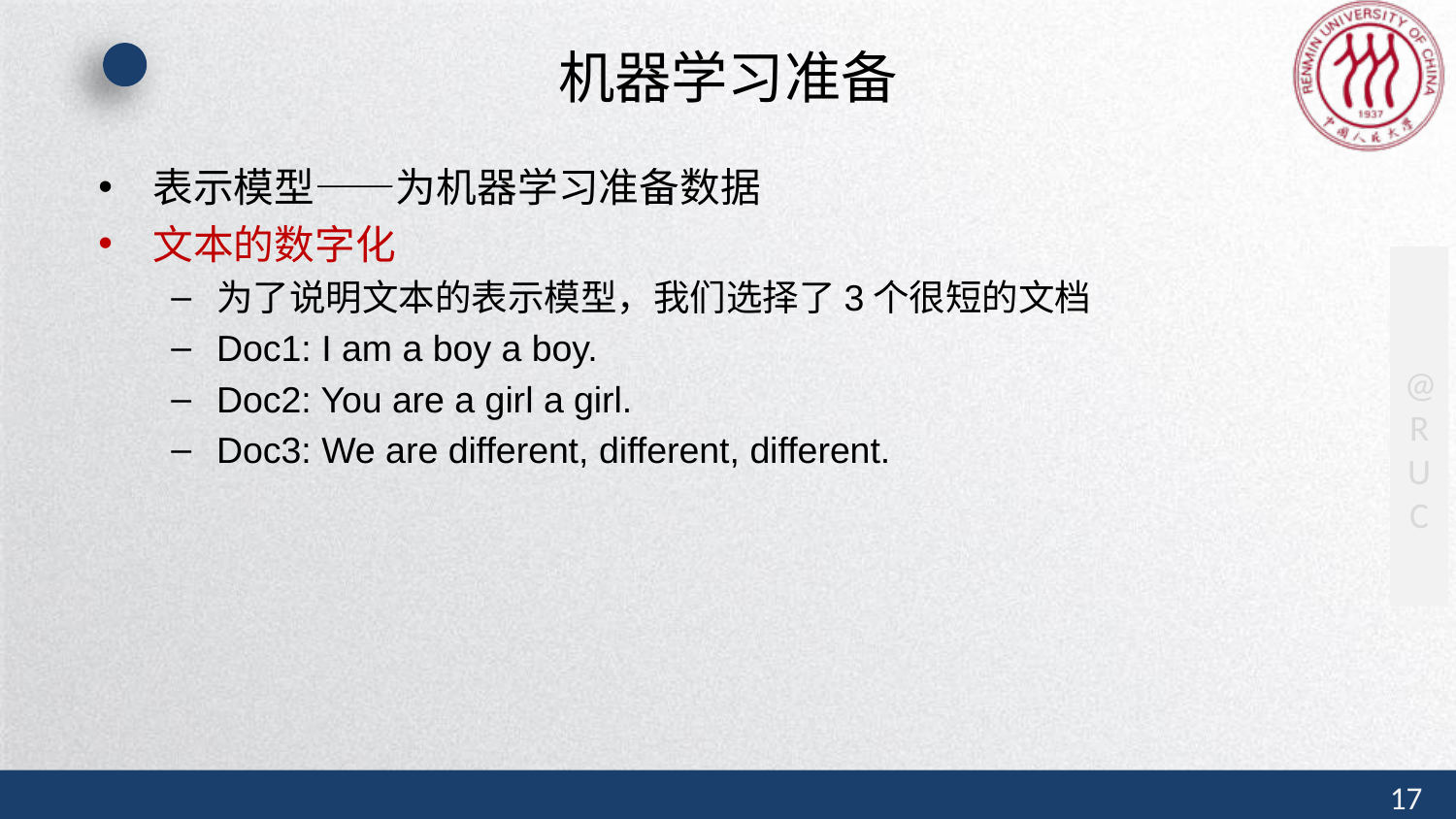

# 机器学习准备
表示模型——为机器学习准备数据
文本的数字化
为了说明文本的表示模型，我们选择了3个很短的文档
Doc1: I am a boy a boy.
Doc2: You are a girl a girl.
Doc3: We are different, different, different.